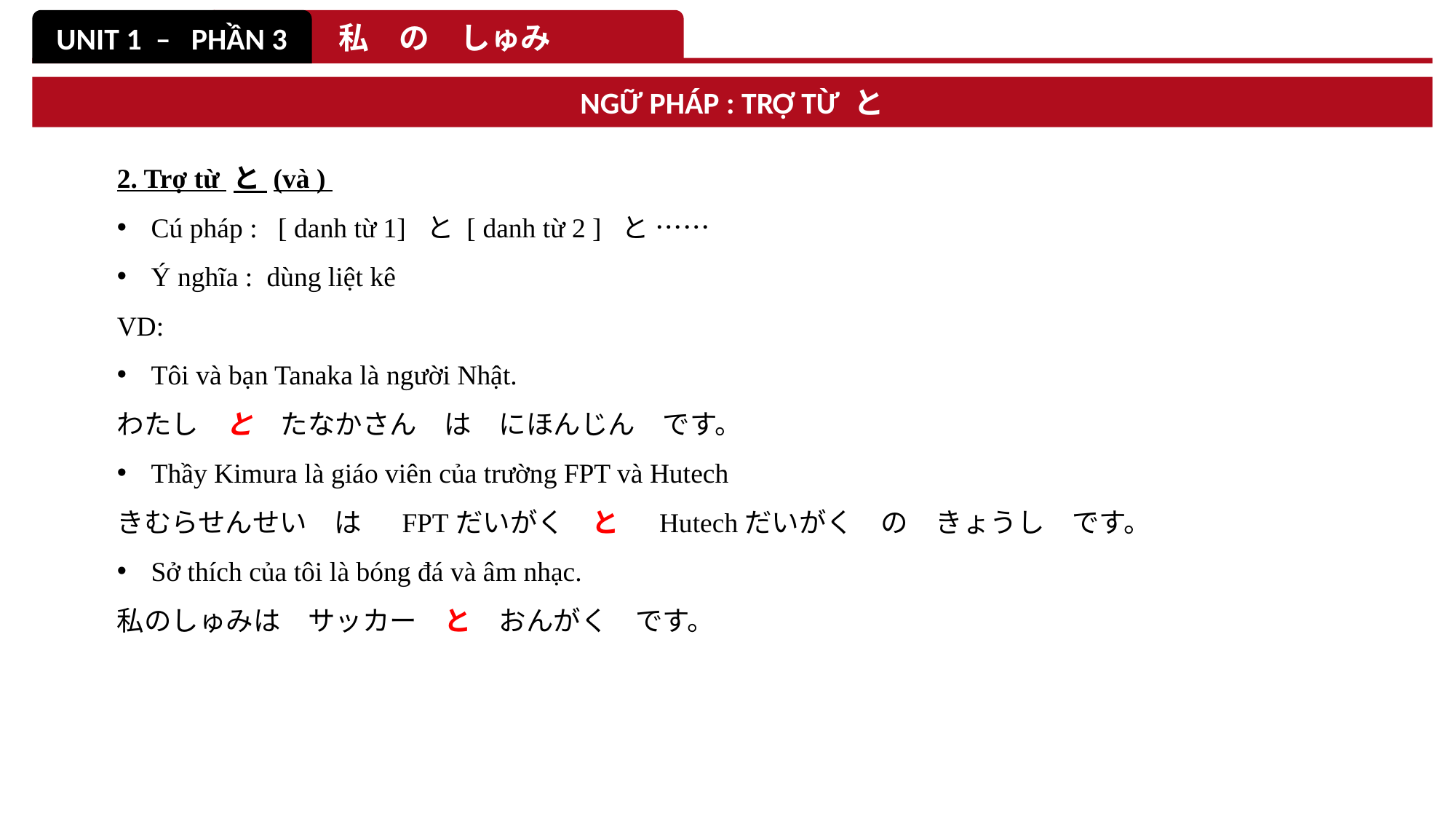

UNIT 1  –   PHẦN 3
私　の　しゅみ

NGỮ PHÁP : TRỢ TỪ と
2. Trợ từ と (và )
Cú pháp :   [ danh từ 1]  と [ danh từ 2 ]  と ……
Ý nghĩa :  dùng liệt kê
VD:
Tôi và bạn Tanaka là người Nhật.
わたし　と　たなかさん　は　にほんじん　です。
Thầy Kimura là giáo viên của trường FPT và Hutech
きむらせんせい　は　 FPTだいがく　と　 Hutechだいがく　の　きょうし　です。
Sở thích của tôi là bóng đá và âm nhạc.
私のしゅみは　サッカー　と　おんがく　です。